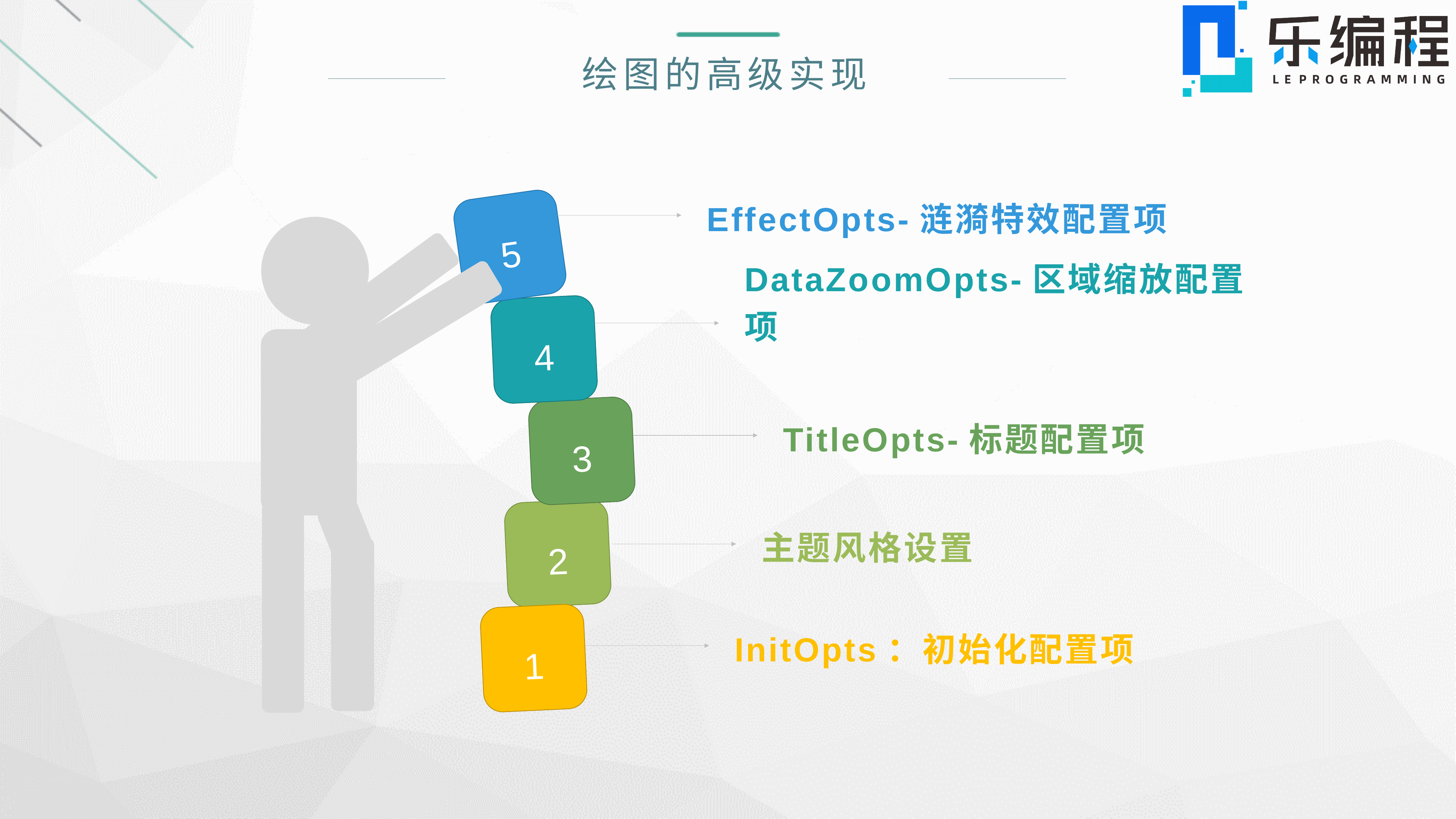

绘图的高级实现
EffectOpts-涟漪特效配置项
5

DataZoomOpts-区域缩放配置项
4

3
TitleOpts-标题配置项

2

主题风格设置

1
InitOpts：初始化配置项